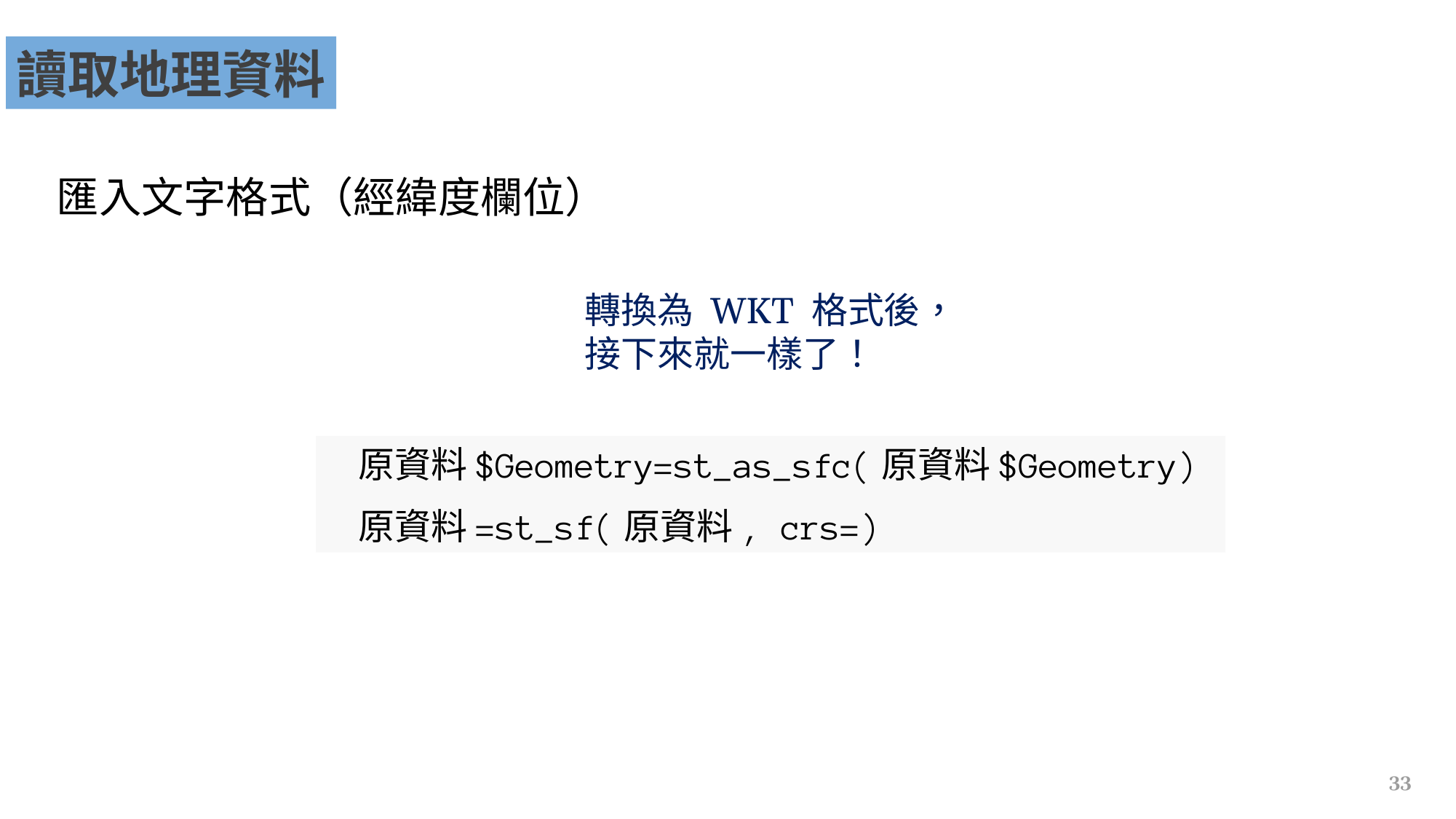

讀取地理資料
匯入文字格式（經緯度欄位）
轉換為 WKT 格式後，
接下來就一樣了！
原資料$Geometry=st_as_sfc(原資料$Geometry)
原資料=st_sf(原資料, crs=)
33